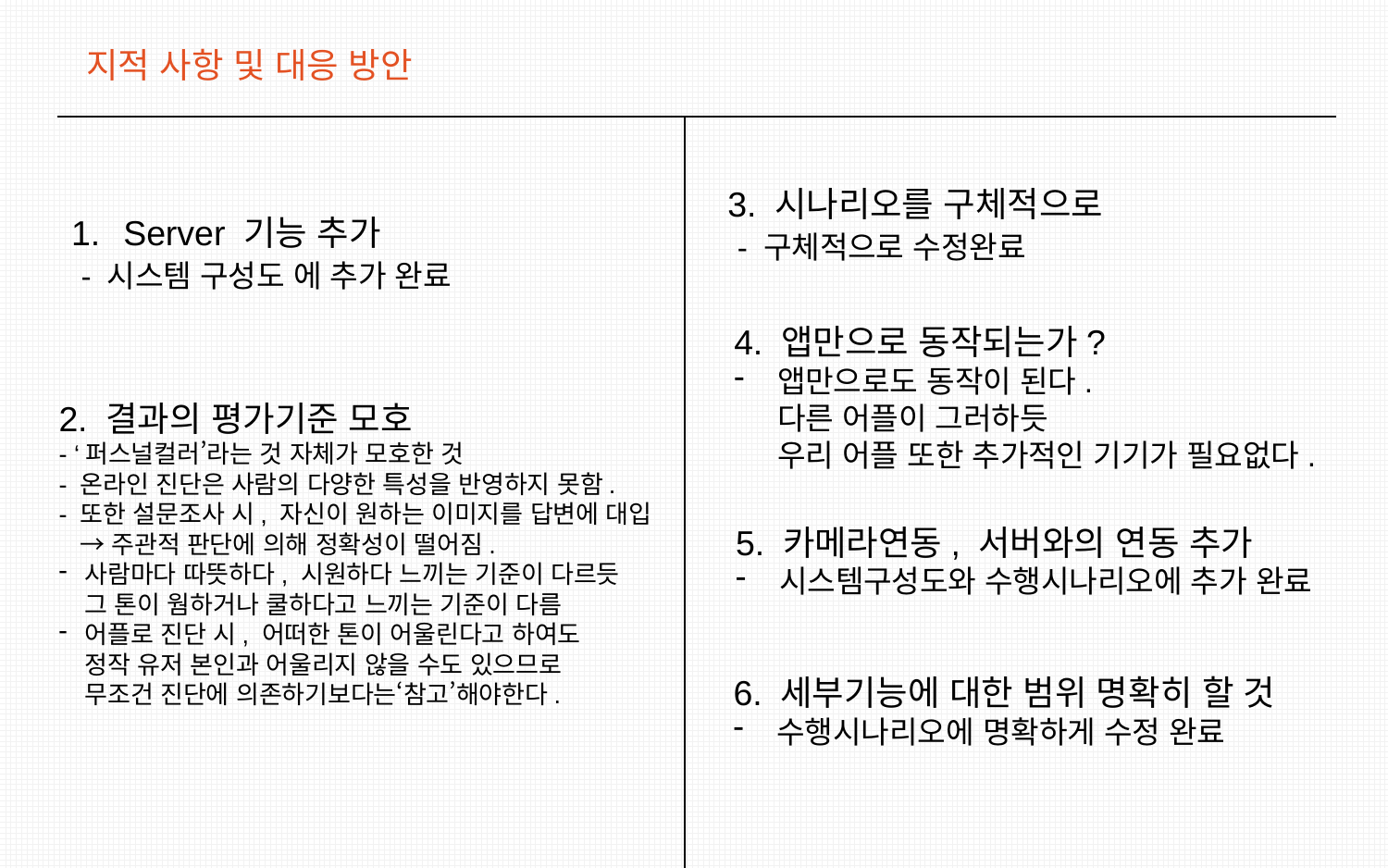

지적 사항 및 대응 방안
3. 시나리오를 구체적으로
 - 구체적으로 수정완료
Server 기능 추가
 - 시스템 구성도 에 추가 완료
4. 앱만으로 동작되는가?
앱만으로도 동작이 된다.
다른 어플이 그러하듯
우리 어플 또한 추가적인 기기가 필요없다.
2. 결과의 평가기준 모호
- ‘퍼스널컬러’라는 것 자체가 모호한 것
- 온라인 진단은 사람의 다양한 특성을 반영하지 못함.
- 또한 설문조사 시, 자신이 원하는 이미지를 답변에 대입
   → 주관적 판단에 의해 정확성이 떨어짐.
사람마다 따뜻하다, 시원하다 느끼는 기준이 다르듯
그 톤이 웜하거나 쿨하다고 느끼는 기준이 다름
어플로 진단 시, 어떠한 톤이 어울린다고 하여도
정작 유저 본인과 어울리지 않을 수도 있으므로
무조건 진단에 의존하기보다는‘참고’해야한다.
5. 카메라연동, 서버와의 연동 추가
시스템구성도와 수행시나리오에 추가 완료
6. 세부기능에 대한 범위 명확히 할 것
수행시나리오에 명확하게 수정 완료